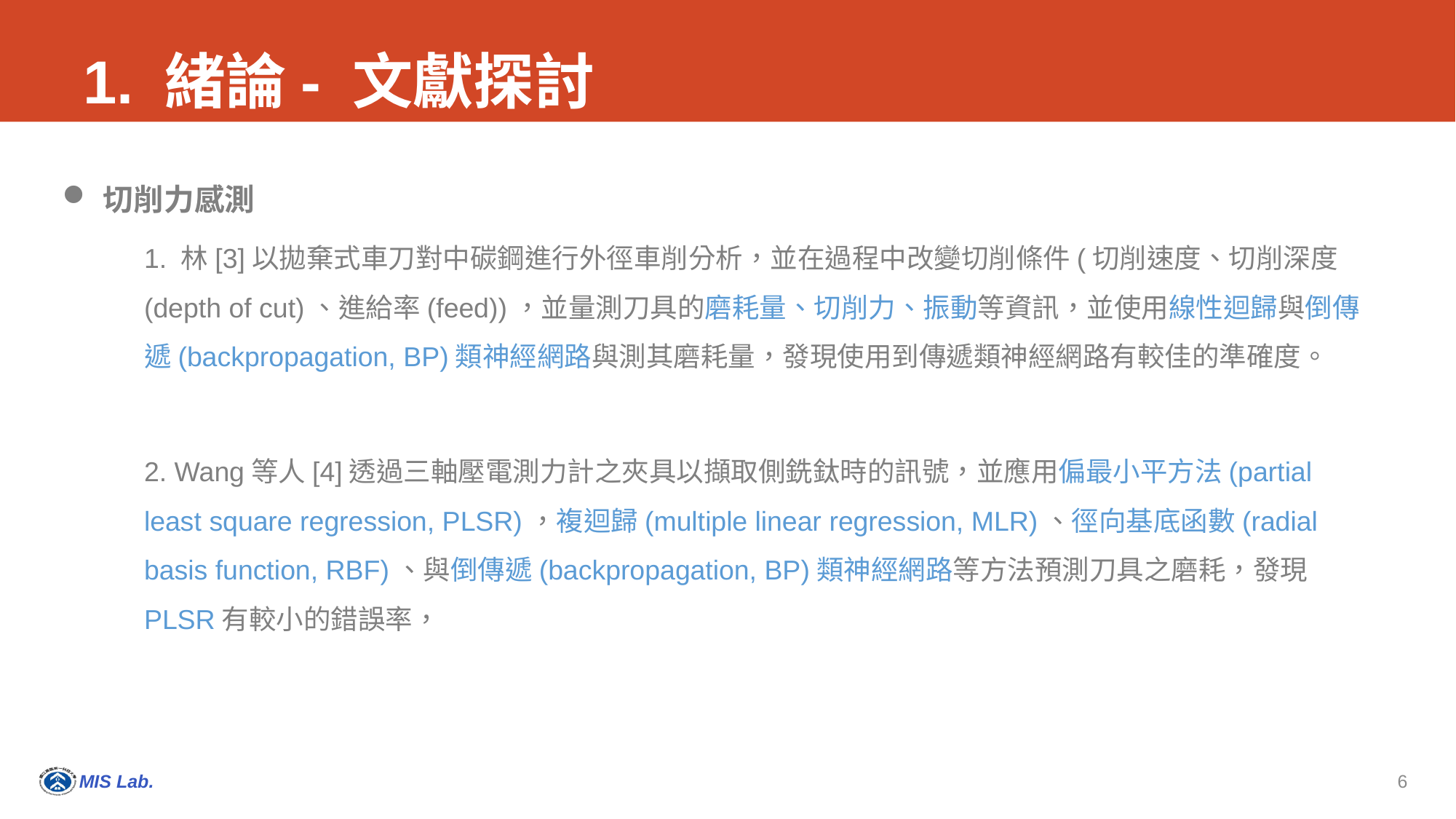

# 1. 緒論- 文獻探討

切削力感測
1. 林[3]以拋棄式車刀對中碳鋼進行外徑車削分析，並在過程中改變切削條件(切削速度、切削深度(depth of cut)、進給率(feed))，並量測刀具的磨耗量、切削力、振動等資訊，並使用線性迴歸與倒傳遞(backpropagation, BP)類神經網路與測其磨耗量，發現使用到傳遞類神經網路有較佳的準確度。

2. Wang等人[4]透過三軸壓電測力計之夾具以擷取側銑鈦時的訊號，並應用偏最小平方法(partial least square regression, PLSR)，複迴歸(multiple linear regression, MLR)、徑向基底函數(radial basis function, RBF)、與倒傳遞(backpropagation, BP)類神經網路等方法預測刀具之磨耗，發現PLSR有較小的錯誤率，
6